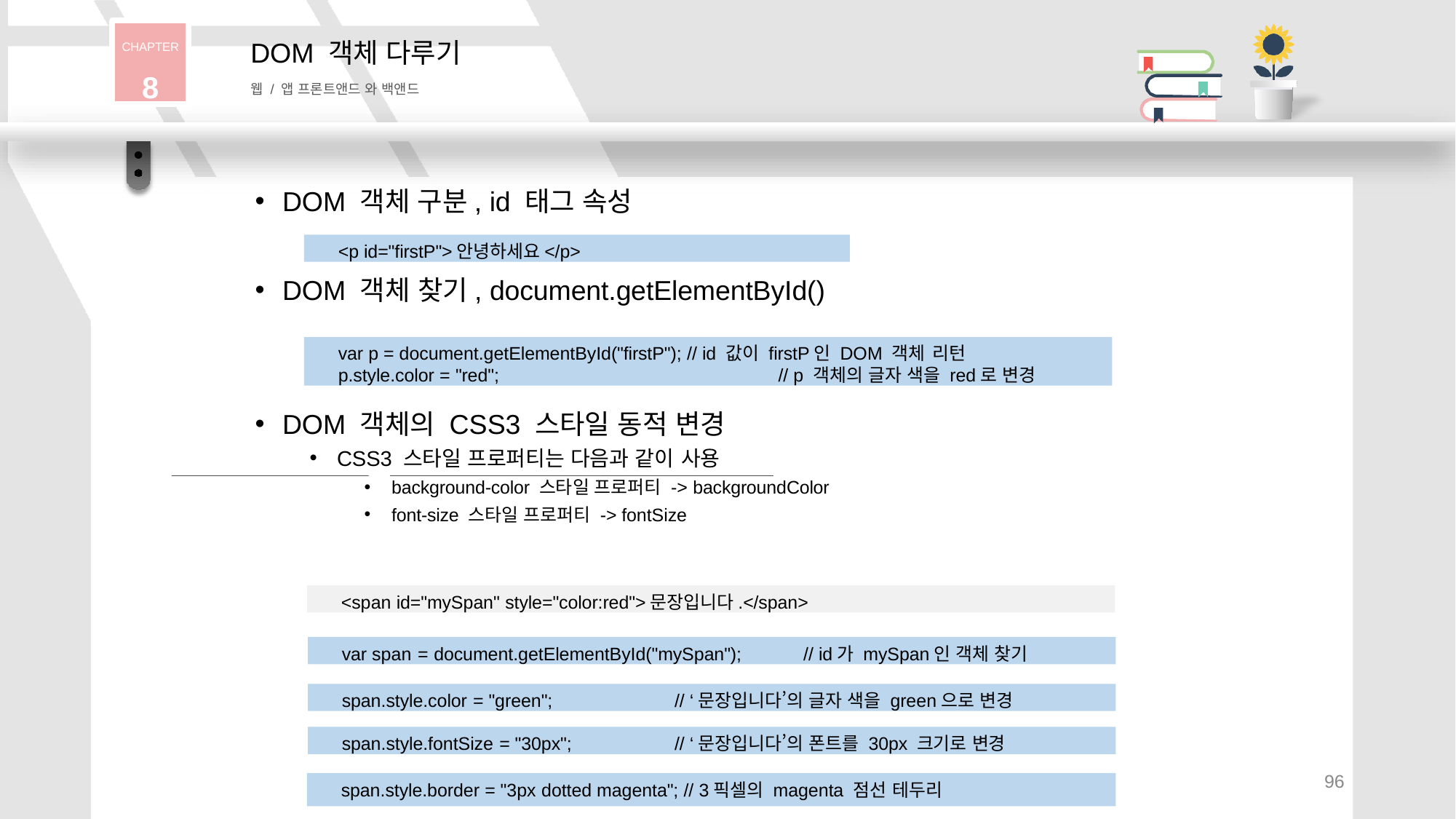

CHAPTER

8

DOM 객체 다루기
웹 / 앱 프론트앤드 와 백앤드

DOM 객체 구분, id 태그 속성
<p id="firstP">안녕하세요</p>
DOM 객체 찾기, document.getElementById()
var p = document.getElementById("firstP"); // id 값이 firstP인 DOM 객체 리턴
p.style.color = "red";	// p 객체의 글자 색을 red로 변경
DOM 객체의 CSS3 스타일 동적 변경
CSS3 스타일 프로퍼티는 다음과 같이 사용
background-color 스타일 프로퍼티 -> backgroundColor
font-size 스타일 프로퍼티 -> fontSize
<span id="mySpan" style="color:red">문장입니다.</span>
var span = document.getElementById("mySpan");	// id가 mySpan인 객체 찾기
span.style.color = "green";	// ‘문장입니다’의 글자 색을 green으로 변경
span.style.fontSize = "30px";	// ‘문장입니다’의 폰트를 30px 크기로 변경
96

span.style.border = "3px dotted magenta"; // 3픽셀의 magenta 점선 테두리